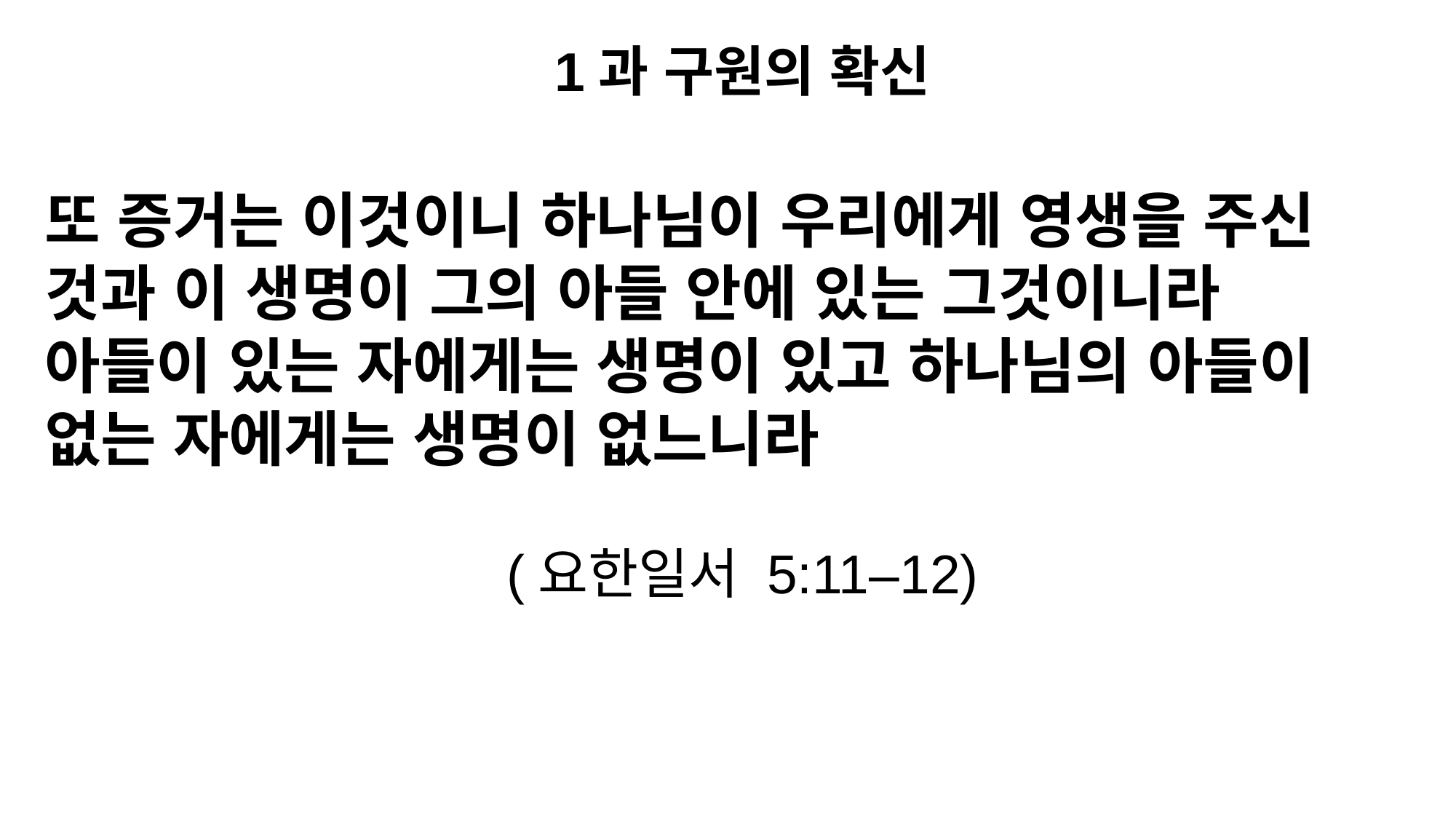

1과 구원의 확신

또 증거는 이것이니 하나님이 우리에게 영생을 주신 것과 이 생명이 그의 아들 안에 있는 그것이니라
아들이 있는 자에게는 생명이 있고 하나님의 아들이 없는 자에게는 생명이 없느니라
(요한일서 5:11–12)